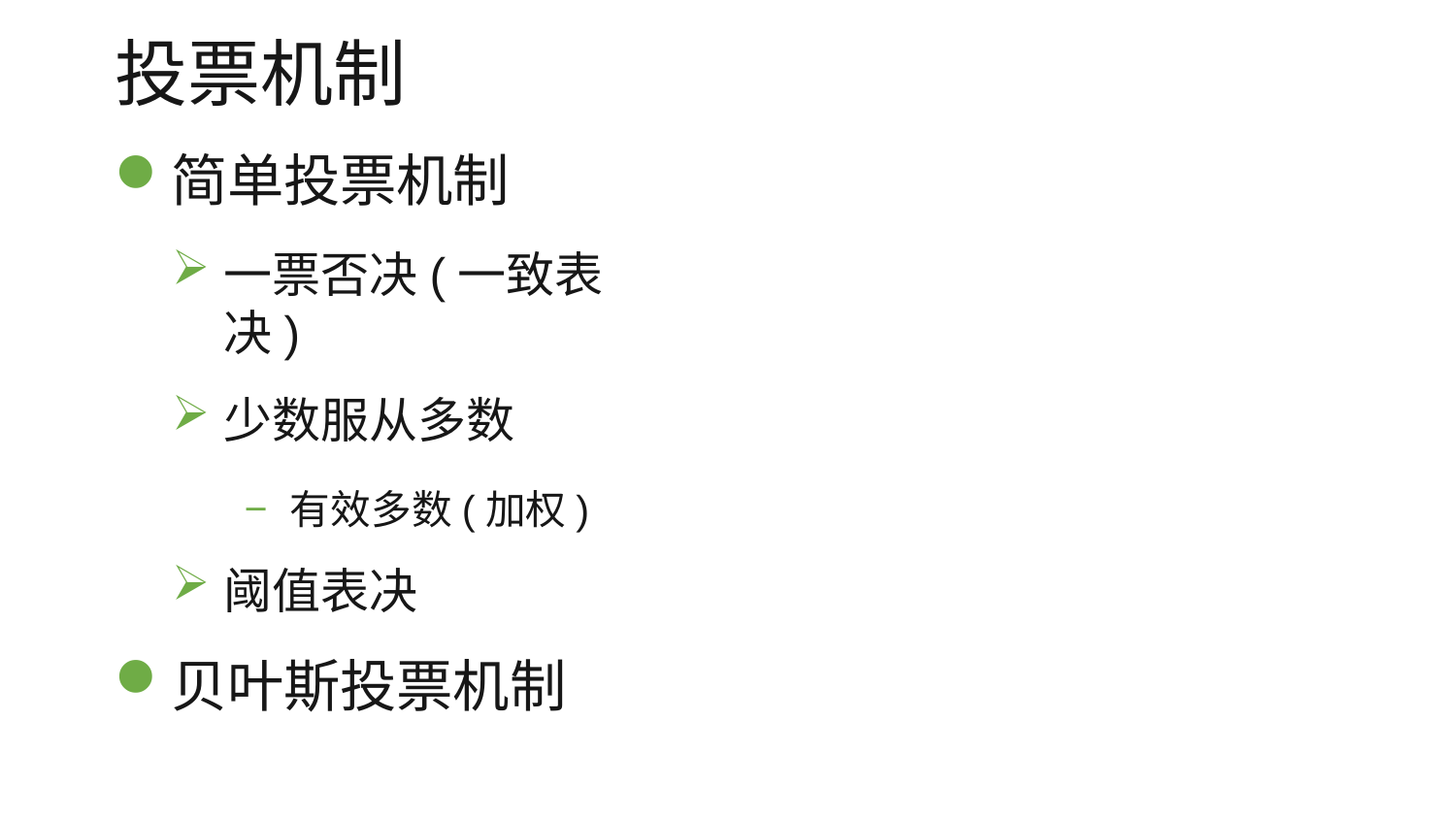

# 投票机制
简单投票机制
一票否决(一致表决)
少数服从多数
− 有效多数(加权)
阈值表决
贝叶斯投票机制